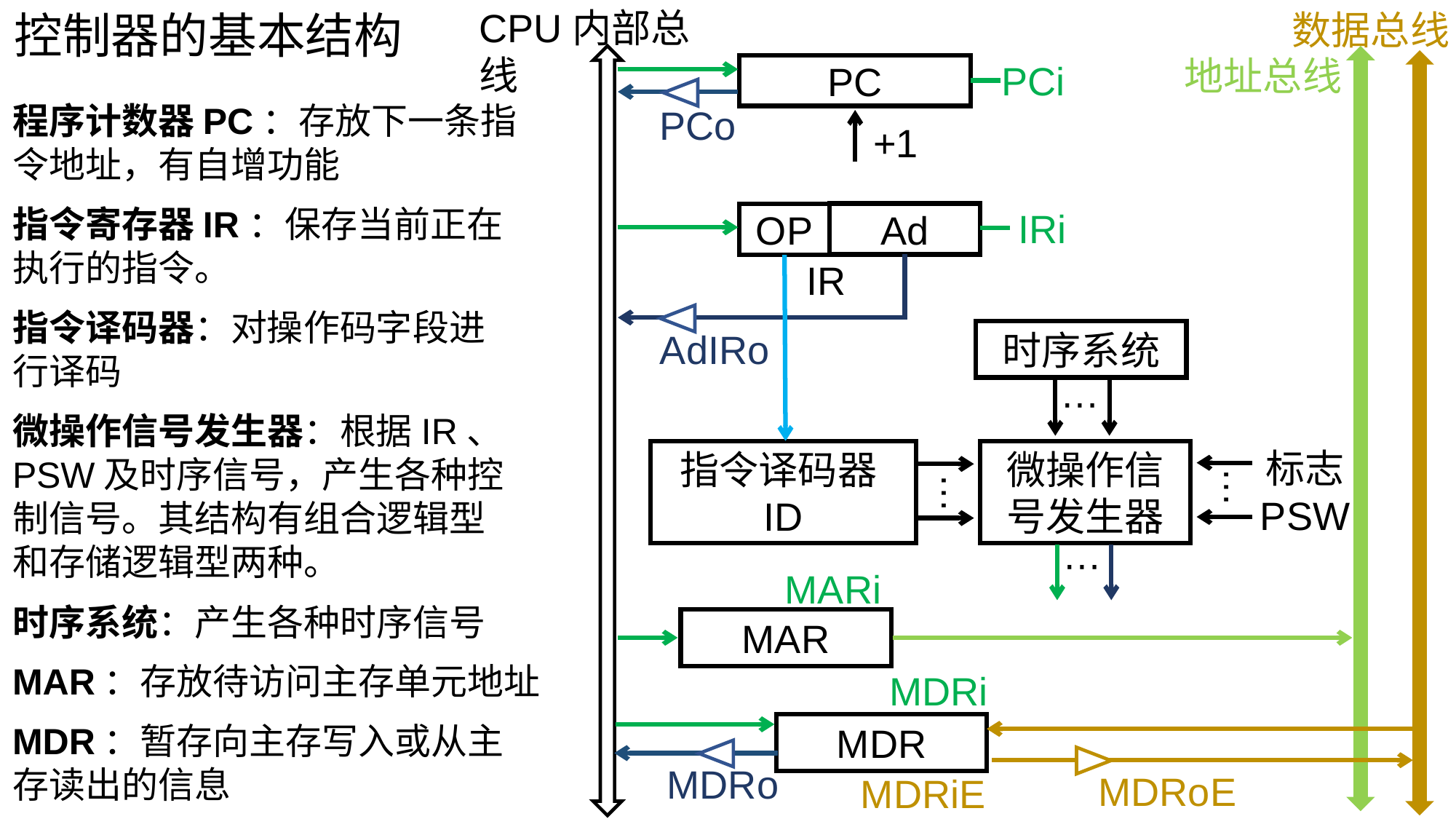

控制器的基本结构
数据总线
CPU内部总线
地址总线

PCi
PC

程序计数器PC：存放下一条指令地址，有自增功能
PCo
+1
指令寄存器IR：保存当前正在执行的指令。
IRi
Ad
OP
IR
指令译码器：对操作码字段进行译码

AdIRo
时序系统
…
微操作信号发生器：根据IR、PSW及时序信号，产生各种控制信号。其结构有组合逻辑型和存储逻辑型两种。
标志
PSW
指令译码器ID
微操作信号发生器
…
…
…
MARi
时序系统：产生各种时序信号
MAR
MAR：存放待访问主存单元地址
MDRi
MDR：暂存向主存写入或从主存读出的信息
MDR

MDRo
MDRoE
MDRiE